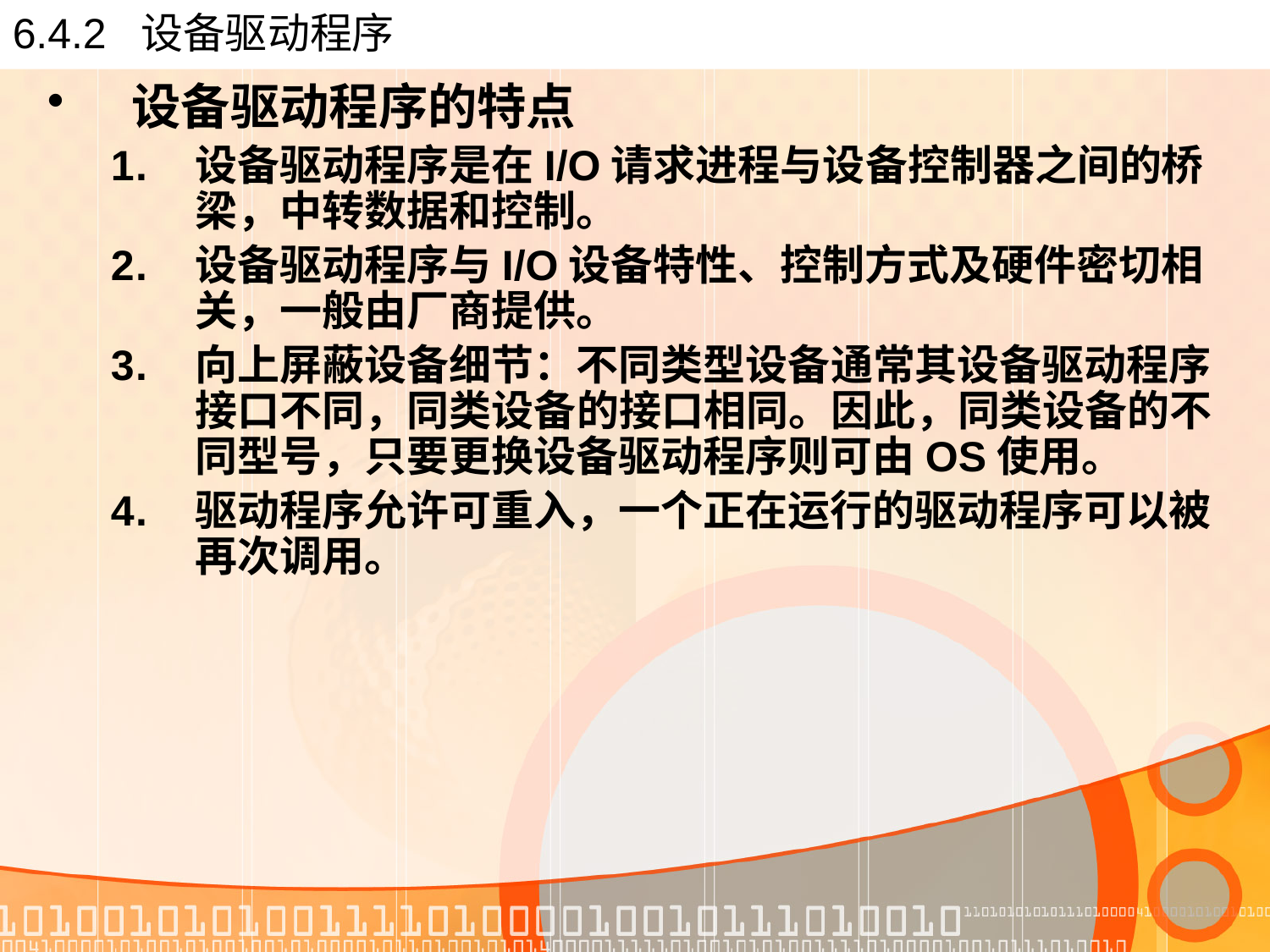

# 6.4.2  设备驱动程序
设备驱动程序的特点
设备驱动程序是在I/O请求进程与设备控制器之间的桥梁，中转数据和控制。
设备驱动程序与I/O设备特性、控制方式及硬件密切相关，一般由厂商提供。
向上屏蔽设备细节：不同类型设备通常其设备驱动程序接口不同，同类设备的接口相同。因此，同类设备的不同型号，只要更换设备驱动程序则可由OS使用。
驱动程序允许可重入，一个正在运行的驱动程序可以被再次调用。